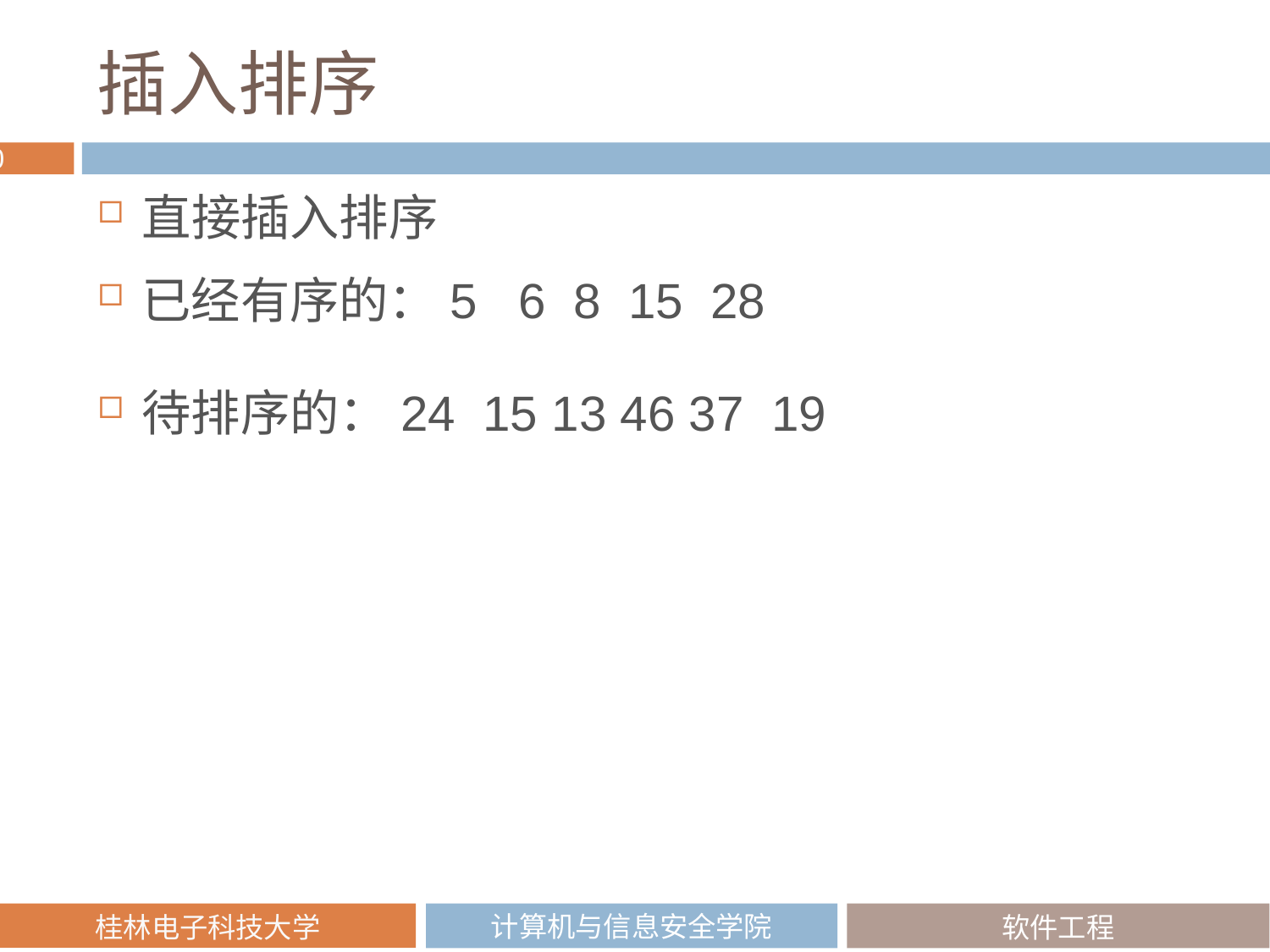

# 插入排序
直接插入排序
已经有序的：5   6  8  15  28
待排序的：24  15 13 46 37  19